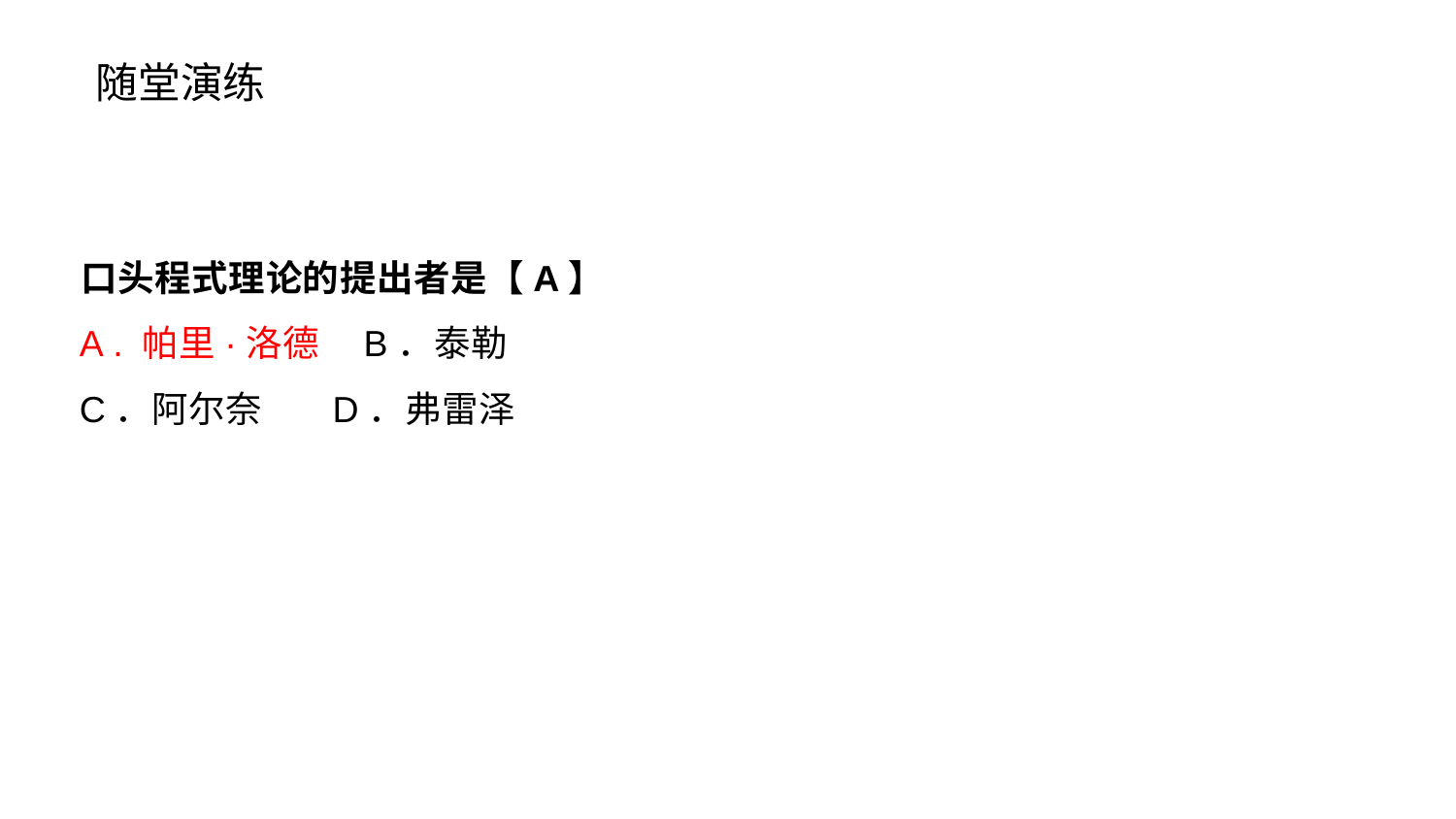

随堂演练
口头程式理论的提出者是【A】
A . 帕里·洛德    B．泰勒
C．阿尔奈       D．弗雷泽